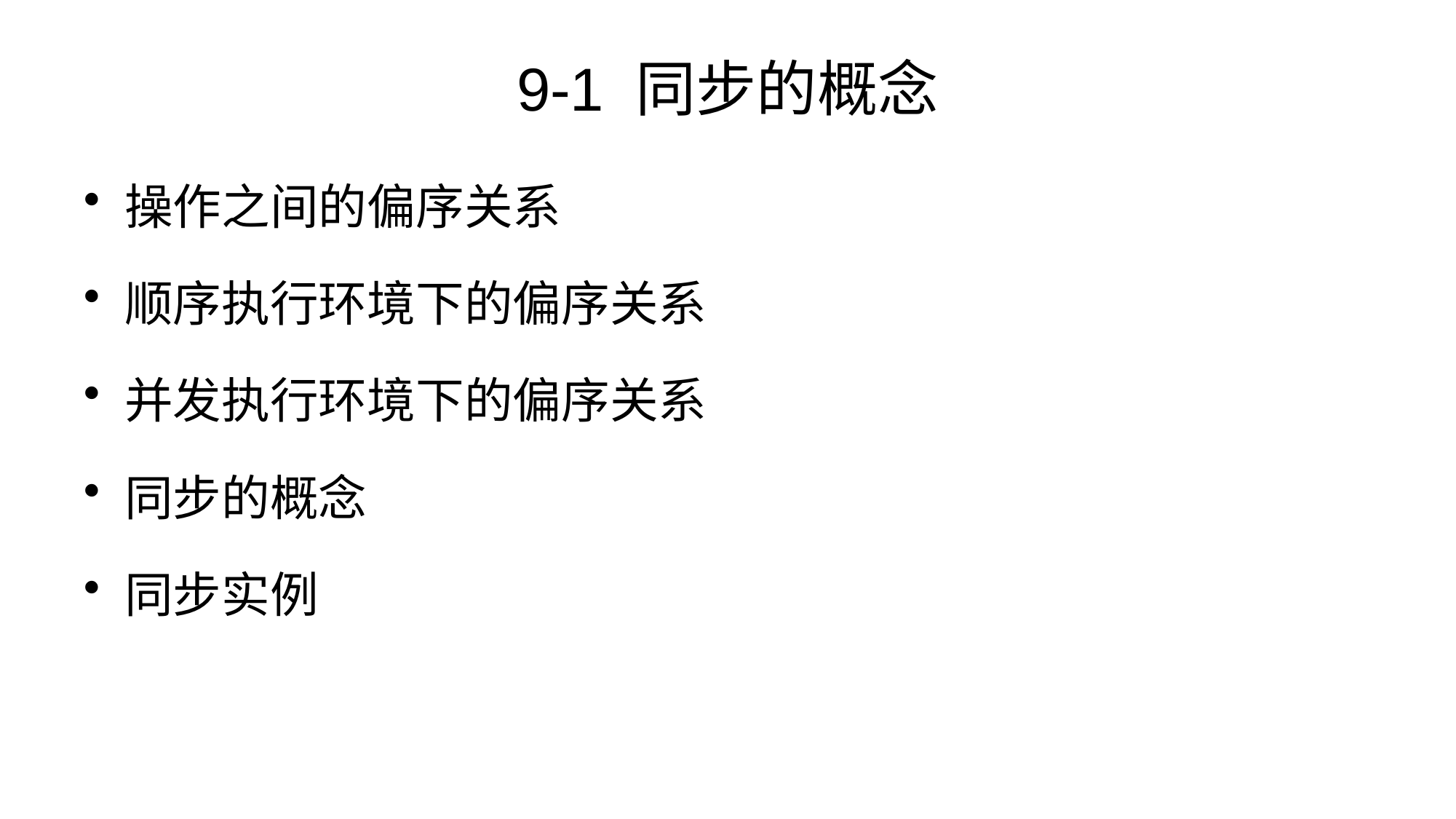

# 9-1 同步的概念
操作之间的偏序关系
顺序执行环境下的偏序关系
并发执行环境下的偏序关系
同步的概念
同步实例